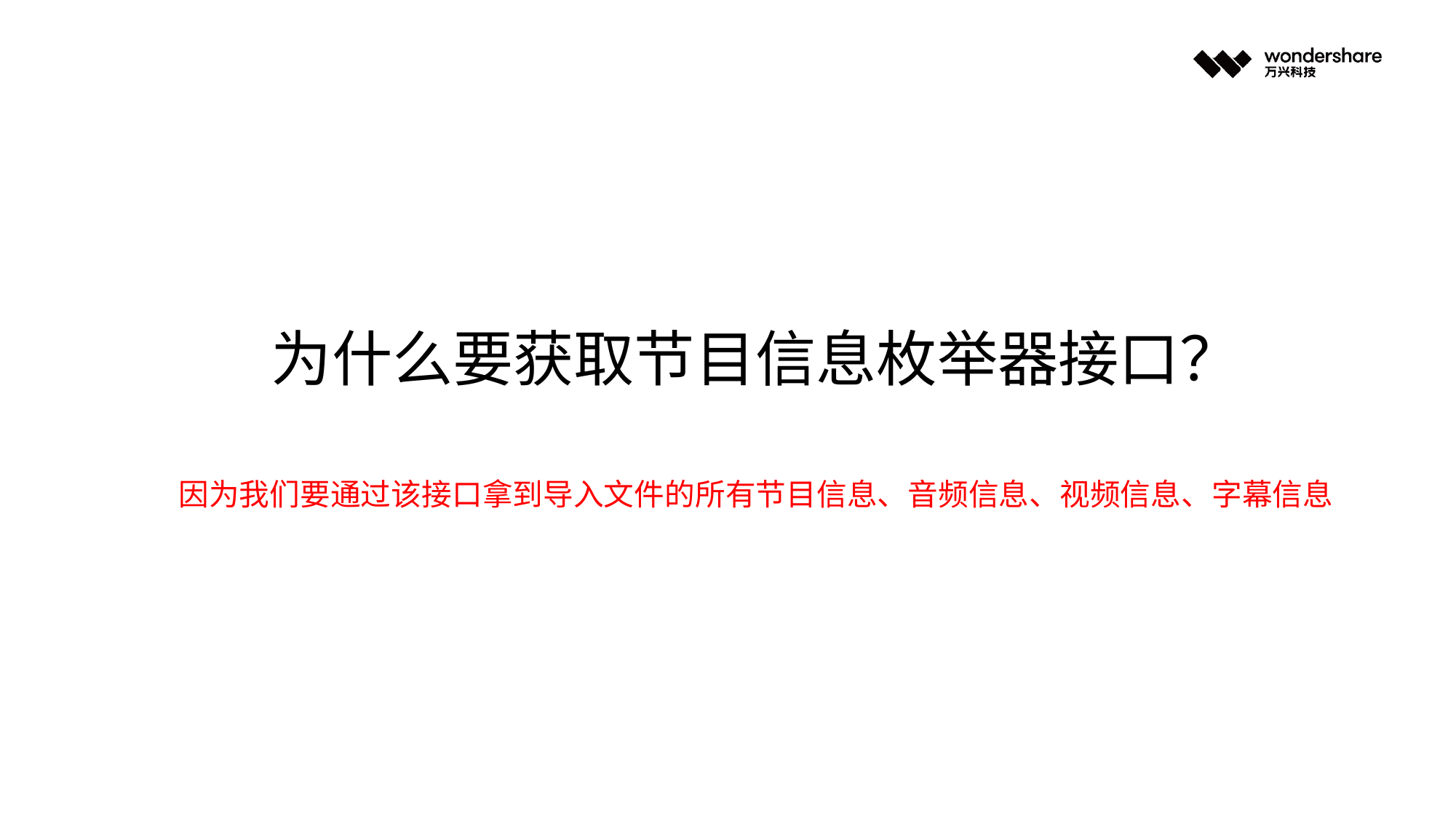

为什么要获取节目信息枚举器接口？
因为我们要通过该接口拿到导入文件的所有节目信息、音频信息、视频信息、字幕信息